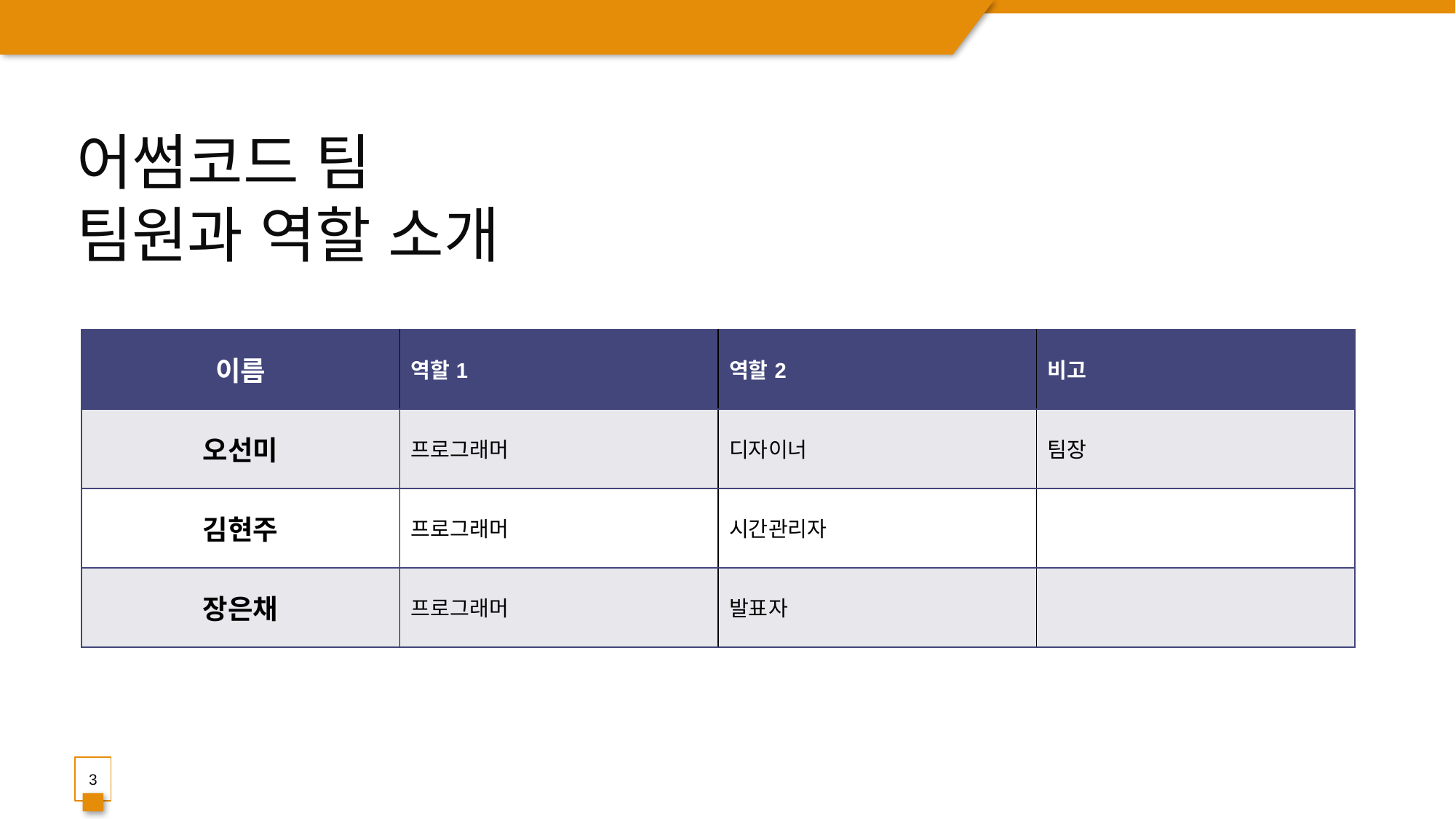

# 어썸코드 팀 팀원과 역할 소개
| 이름 | 역할1 | 역할2 | 비고 |
| --- | --- | --- | --- |
| 오선미 | 프로그래머 | 디자이너 | 팀장 |
| 김현주 | 프로그래머 | 시간관리자 |  |
| 장은채 | 프로그래머 | 발표자 |  |
3